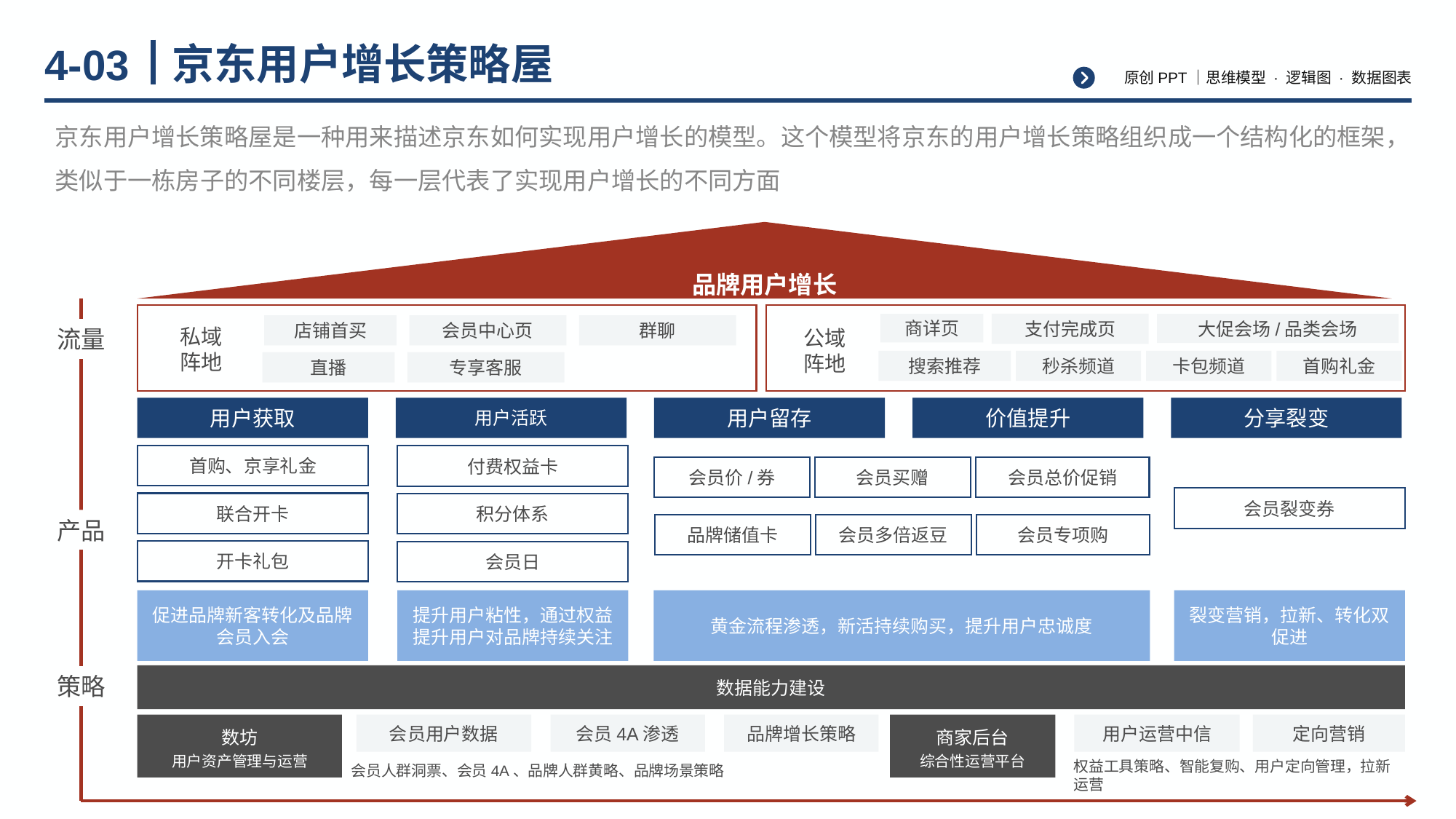

# 京东用户增长策略屋
4-03
京东用户增长策略屋是一种用来描述京东如何实现用户增长的模型。这个模型将京东的用户增长策略组织成一个结构化的框架，类似于一栋房子的不同楼层，每一层代表了实现用户增长的不同方面
品牌用户增长

商详页
支付完成页
大促会场/品类会场
店铺首买
会员中心页
群聊
私域
阵地
流量
公域
阵地
搜索推荐
秒杀频道
卡包频道
首购礼金
直播
专享客服
用户获取
用户活跃
用户留存
价值提升
分享裂变
首购、京享礼金
付费权益卡
会员价/券
会员买赠
会员总价促销
会员裂变券
联合开卡
积分体系
产品
品牌储值卡
会员多倍返豆
会员专项购
开卡礼包
会员日
促进品牌新客转化及品牌会员入会
提升用户粘性，通过权益提升用户对品牌持续关注
黄金流程渗透，新活持续购买，提升用户忠诚度
裂变营销，拉新、转化双促进
数据能力建设
策略
数坊
用户资产管理与运营
会员用户数据
会员4A渗透
品牌增长策略
商家后台
综合性运营平台
用户运营中信
定向营销
权益工具策略、智能复购、用户定向管理，拉新运营
会员人群洞票、会员4A、品牌人群黄略、品牌场景策略